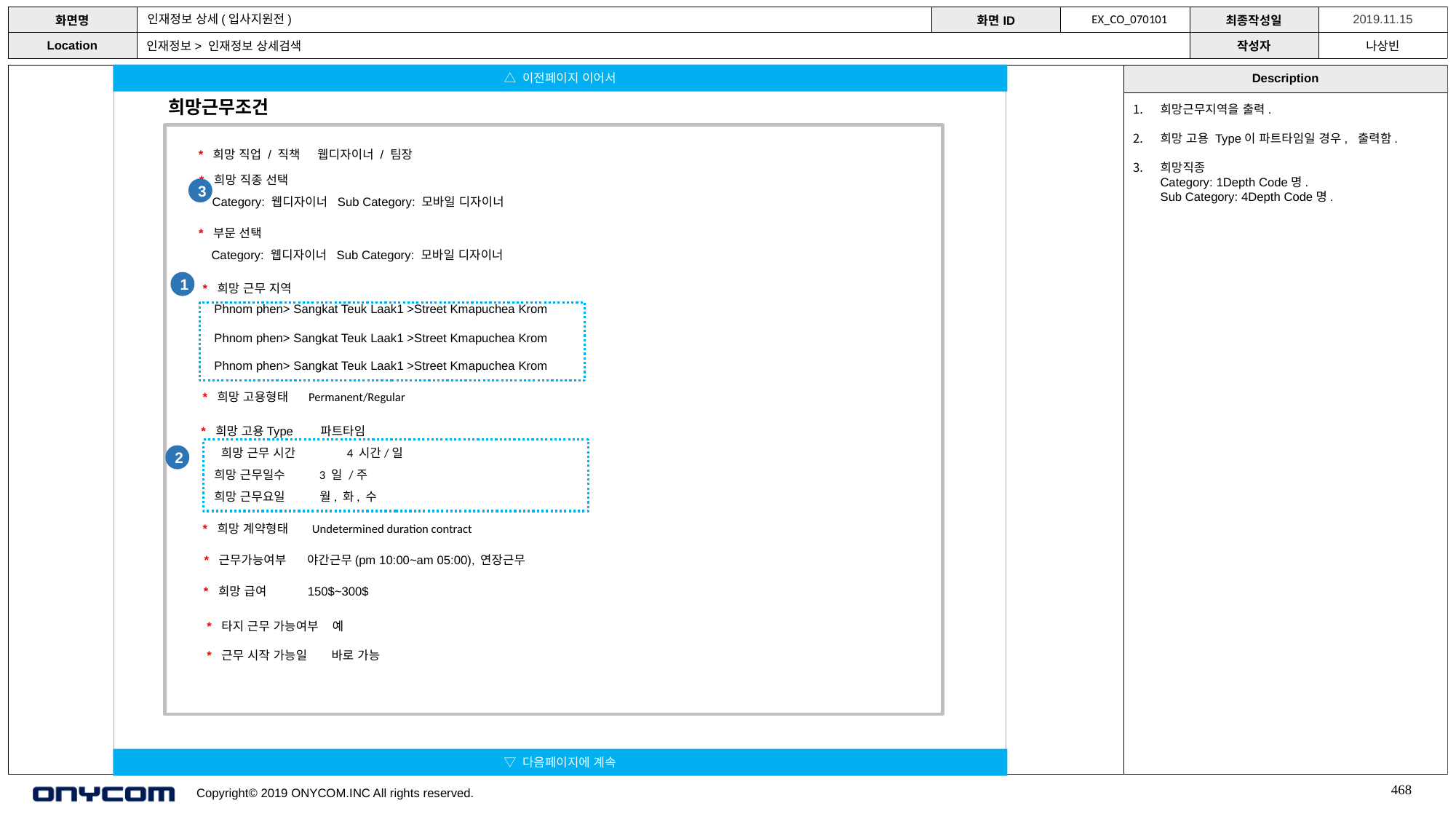

인재정보 상세(입사지원전)
EX_CO_070101
인재정보> 인재정보 상세검색
△ 이전페이지 이어서
희망근무조건
희망근무지역을 출력.

희망 고용 Type이 파트타임일 경우,  출력함.

희망직종
Category: 1Depth Code명.
Sub Category: 4Depth Code명.

*  희망 직업 / 직책     웹디자이너 / 팀장
*  희망 직종 선택
3
Category: 웹디자이너  Sub Category: 모바일 디자이너
*  부문 선택
Category: 웹디자이너  Sub Category: 모바일 디자이너
1
*  희망 근무 지역
Phnom phen> Sangkat Teuk Laak1 >Street Kmapuchea Krom

Phnom phen> Sangkat Teuk Laak1 >Street Kmapuchea Krom
Phnom phen> Sangkat Teuk Laak1 >Street Kmapuchea Krom
*  희망 고용형태     Permanent/Regular
*  희망 고용Type       파트타임
     희망 근무 시간              4 시간/일
   희망 근무일수         3 일 /주
   희망 근무요일          월, 화, 수

2
*  희망 계약형태      Undetermined duration contract
*  근무가능여부      야간근무(pm 10:00~am 05:00), 연장근무
*  희망 급여           150$~300$
*  타지 근무 가능여부    예

*  근무 시작 가능일       바로 가능
▽ 다음페이지에 계속
468